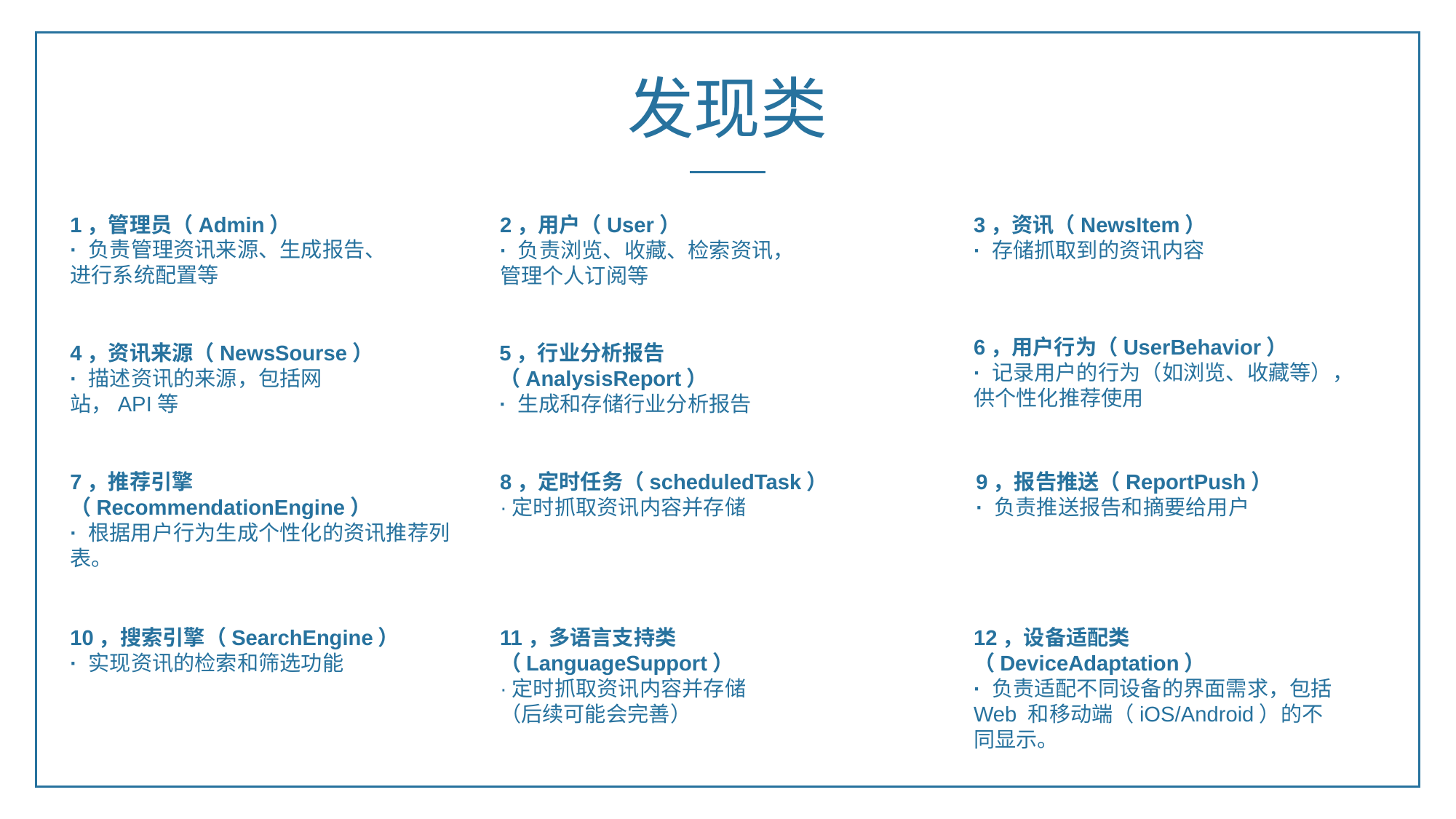

发现类
1，管理员（Admin）
· 负责管理资讯来源、生成报告、进行系统配置等

2，用户（User）
· 负责浏览、收藏、检索资讯，管理个人订阅等

3，资讯（NewsItem）
· 存储抓取到的资讯内容
6，用户行为（UserBehavior）
· 记录用户的行为（如浏览、收藏等），供个性化推荐使用
5，行业分析报告（AnalysisReport）
· 生成和存储行业分析报告
4，资讯来源（NewsSourse）
· 描述资讯的来源，包括网站，API等
8，定时任务（scheduledTask）
·定时抓取资讯内容并存储
9，报告推送（ReportPush）
· 负责推送报告和摘要给用户
7，推荐引擎（RecommendationEngine）
· 根据用户行为生成个性化的资讯推荐列表。
10，搜索引擎（SearchEngine）
· 实现资讯的检索和筛选功能
11，多语言支持类（LanguageSupport）
·定时抓取资讯内容并存储
（后续可能会完善）
12，设备适配类（DeviceAdaptation）
· 负责适配不同设备的界面需求，包括 Web 和移动端（iOS/Android）的不同显示。